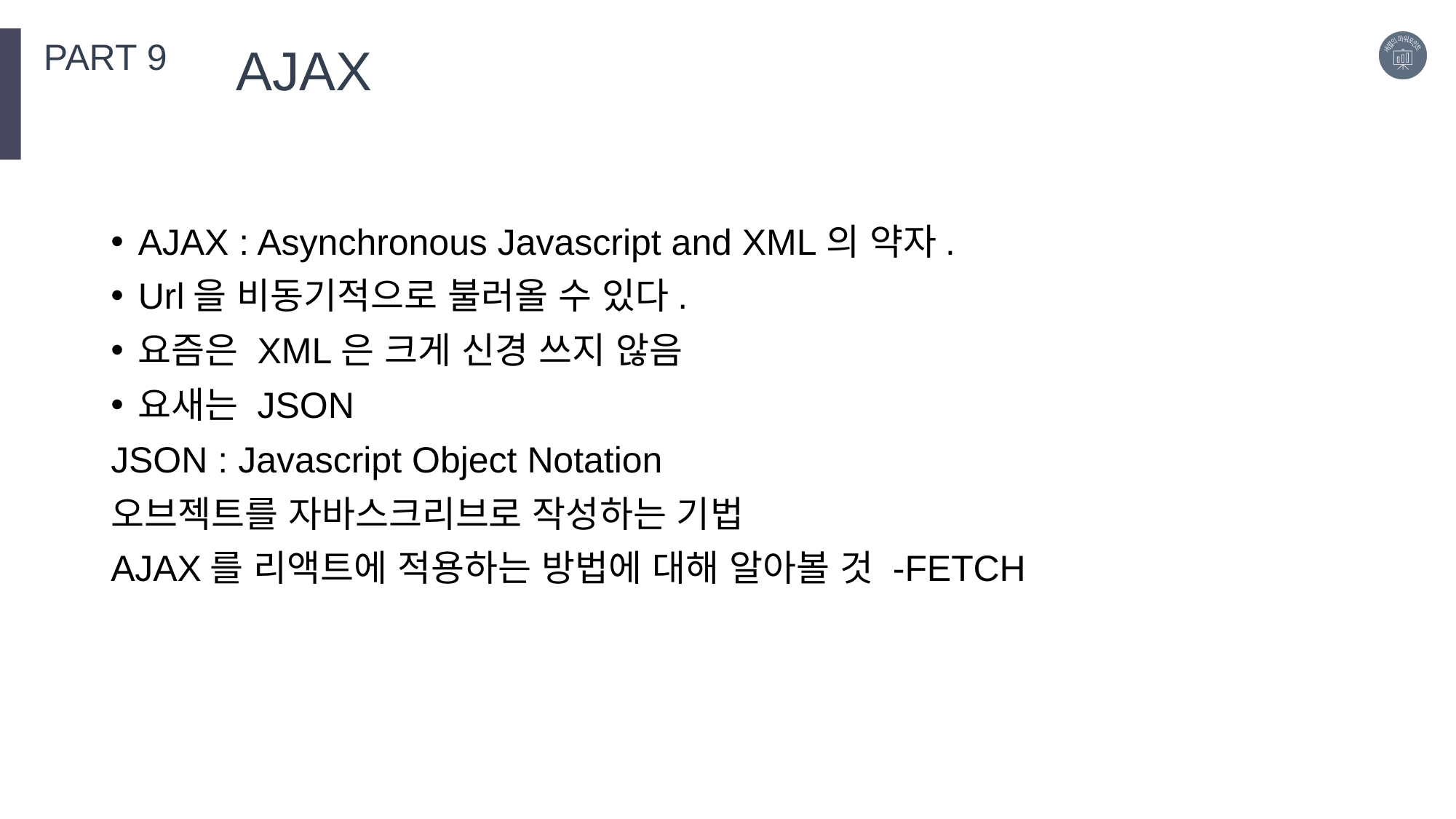

PART 9
AJAX
AJAX : Asynchronous Javascript and XML의 약자.
Url을 비동기적으로 불러올 수 있다.
요즘은 XML은 크게 신경 쓰지 않음
요새는 JSON
JSON : Javascript Object Notation
오브젝트를 자바스크리브로 작성하는 기법
AJAX를 리액트에 적용하는 방법에 대해 알아볼 것 -FETCH